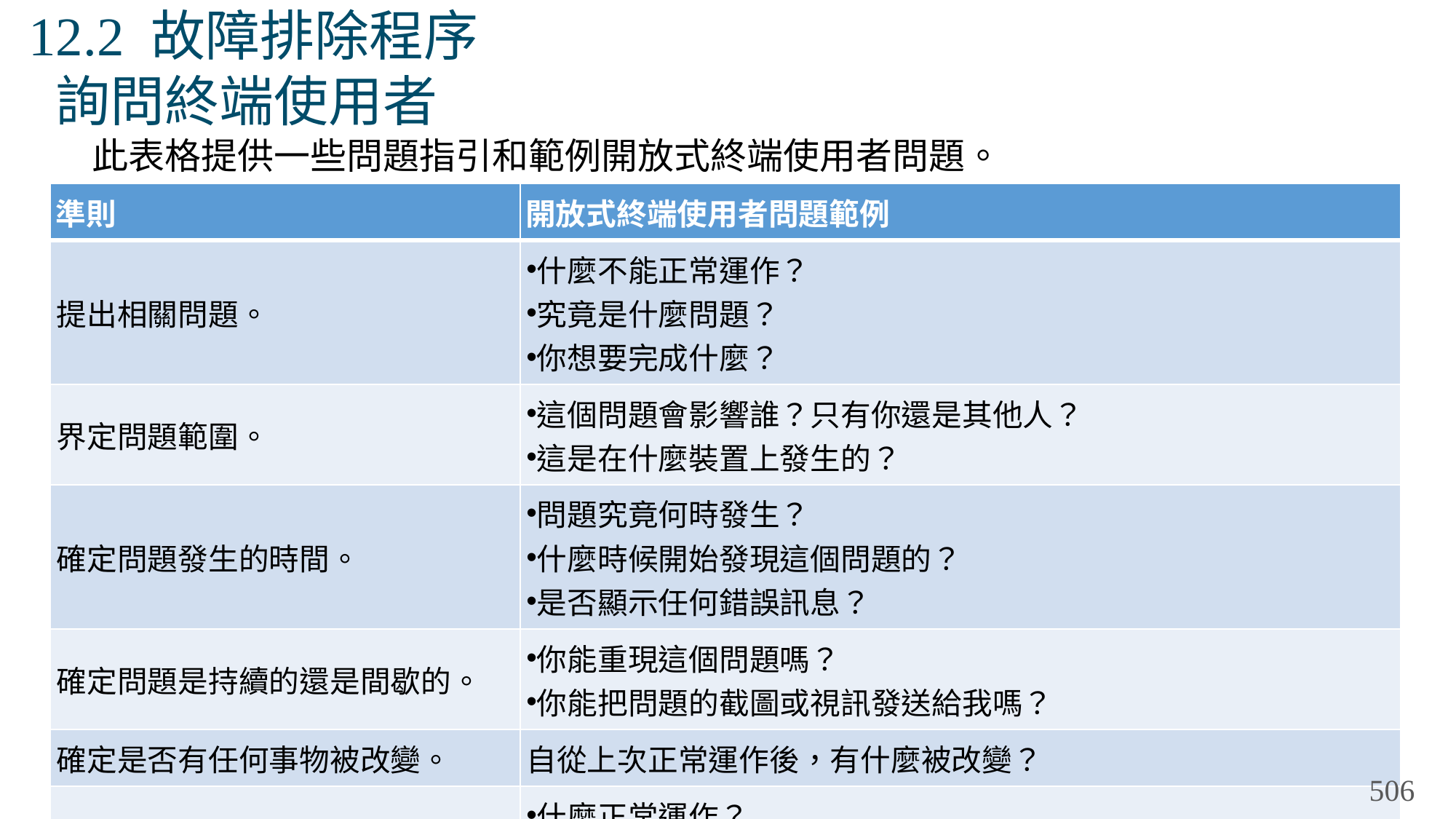

# 12.2 故障排除程序 詢問終端使用者
此表格提供一些問題指引和範例開放式終端使用者問題。
| 準則 | 開放式終端使用者問題範例 |
| --- | --- |
| 提出相關問題。 | 什麼不能正常運作？ 究竟是什麼問題？ 你想要完成什麼？ |
| 界定問題範圍。 | 這個問題會影響誰？只有你還是其他人？ 這是在什麼裝置上發生的？ |
| 確定問題發生的時間。 | 問題究竟何時發生？ 什麼時候開始發現這個問題的？ 是否顯示任何錯誤訊息？ |
| 確定問題是持續的還是間歇的。 | 你能重現這個問題嗎？ 你能把問題的截圖或視訊發送給我嗎？ |
| 確定是否有任何事物被改變。 | 自從上次正常運作後，有什麼被改變？ |
| 使用問題來消除或發現可能的問題。 | 什麼正常運作？ 什麼不能正常運作？ |
506